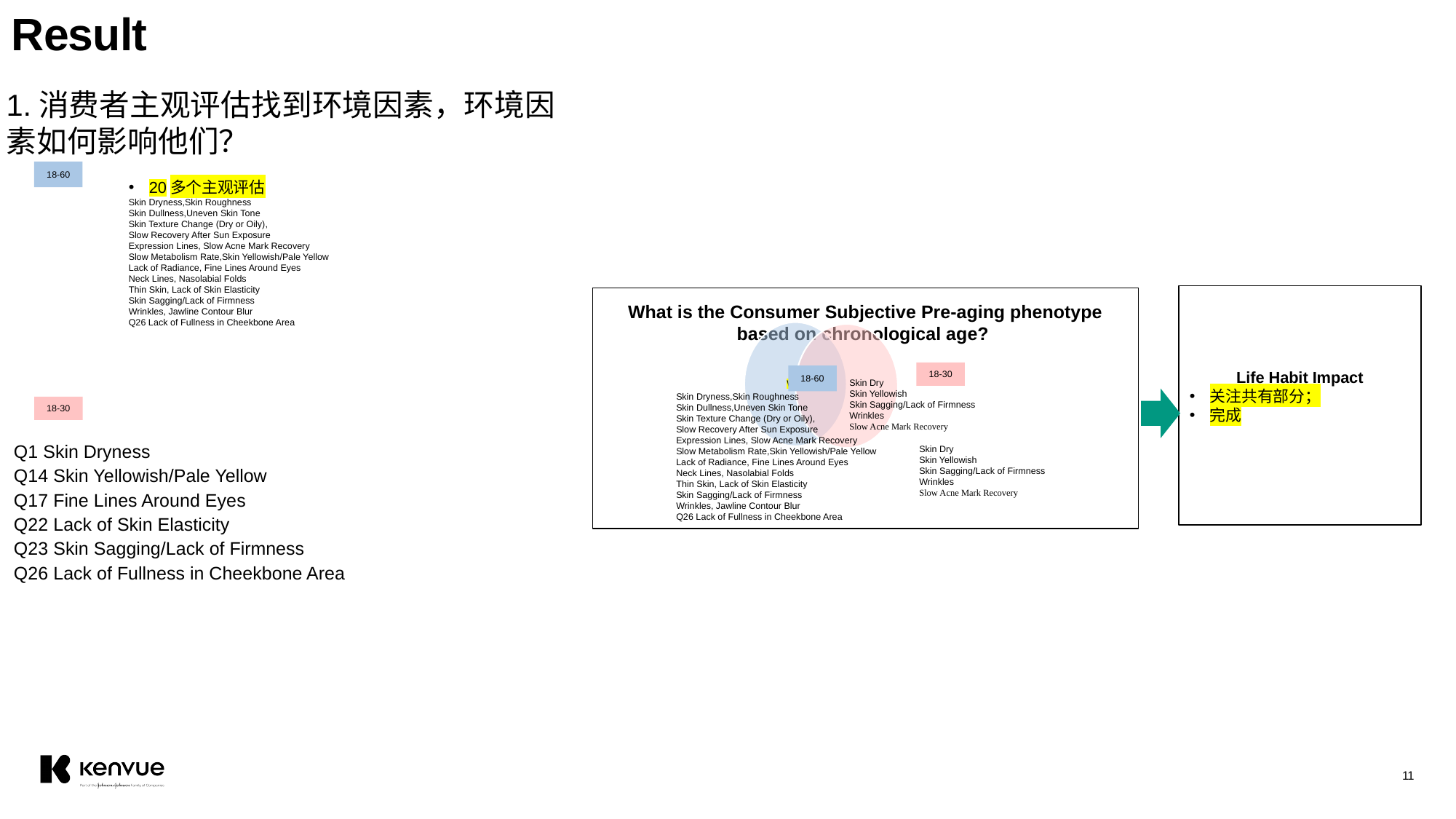

# Result
1.消费者主观评估找到环境因素，环境因素如何影响他们？
18-60
20多个主观评估
Skin Dryness,Skin Roughness
Skin Dullness,Uneven Skin Tone
Skin Texture Change (Dry or Oily),
Slow Recovery After Sun Exposure
Expression Lines, Slow Acne Mark Recovery
Slow Metabolism Rate,Skin Yellowish/Pale Yellow
Lack of Radiance, Fine Lines Around Eyes
Neck Lines, Nasolabial Folds
Thin Skin, Lack of Skin Elasticity
Skin Sagging/Lack of Firmness
Wrinkles, Jawline Contour Blur
Q26 Lack of Fullness in Cheekbone Area
WIP

18-30
18-60
Life Habit Impact
关注共有部分；
完成

What is the Consumer Subjective Pre-aging phenotype based on chronological age?

Skin Dry
Skin Yellowish
Skin Sagging/Lack of Firmness
Wrinkles
Slow Acne Mark Recovery

Skin Dryness,Skin Roughness
Skin Dullness,Uneven Skin Tone
Skin Texture Change (Dry or Oily),
Slow Recovery After Sun Exposure
Expression Lines, Slow Acne Mark Recovery
Slow Metabolism Rate,Skin Yellowish/Pale Yellow
Lack of Radiance, Fine Lines Around Eyes
Neck Lines, Nasolabial Folds
Thin Skin, Lack of Skin Elasticity
Skin Sagging/Lack of Firmness
Wrinkles, Jawline Contour Blur
Q26 Lack of Fullness in Cheekbone Area
18-30
| Q1 Skin Dryness |
| --- |
| Q14 Skin Yellowish/Pale Yellow |
| Q17 Fine Lines Around Eyes |
| Q22 Lack of Skin Elasticity |
| Q23 Skin Sagging/Lack of Firmness |
| Q26 Lack of Fullness in Cheekbone Area |
Skin Dry
Skin Yellowish
Skin Sagging/Lack of Firmness
Wrinkles
Slow Acne Mark Recovery
11